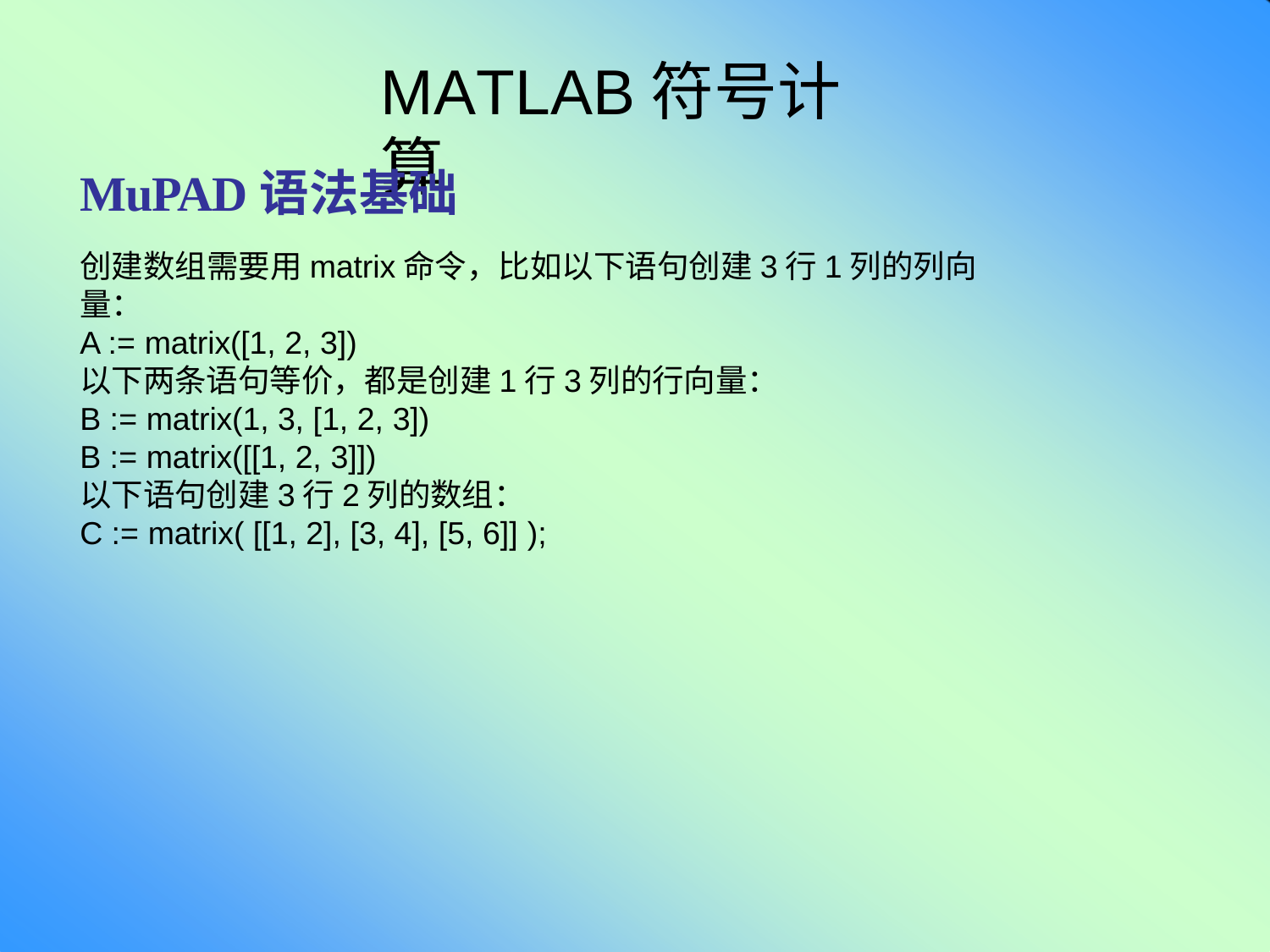

# MATLAB符号计算
MuPAD语法基础
创建数组需要用matrix命令，比如以下语句创建3行1列的列向量：
A := matrix([1, 2, 3])
以下两条语句等价，都是创建1行3列的行向量：
B := matrix(1, 3, [1, 2, 3])
B := matrix([[1, 2, 3]])
以下语句创建3行2列的数组：
C := matrix( [[1, 2], [3, 4], [5, 6]] );